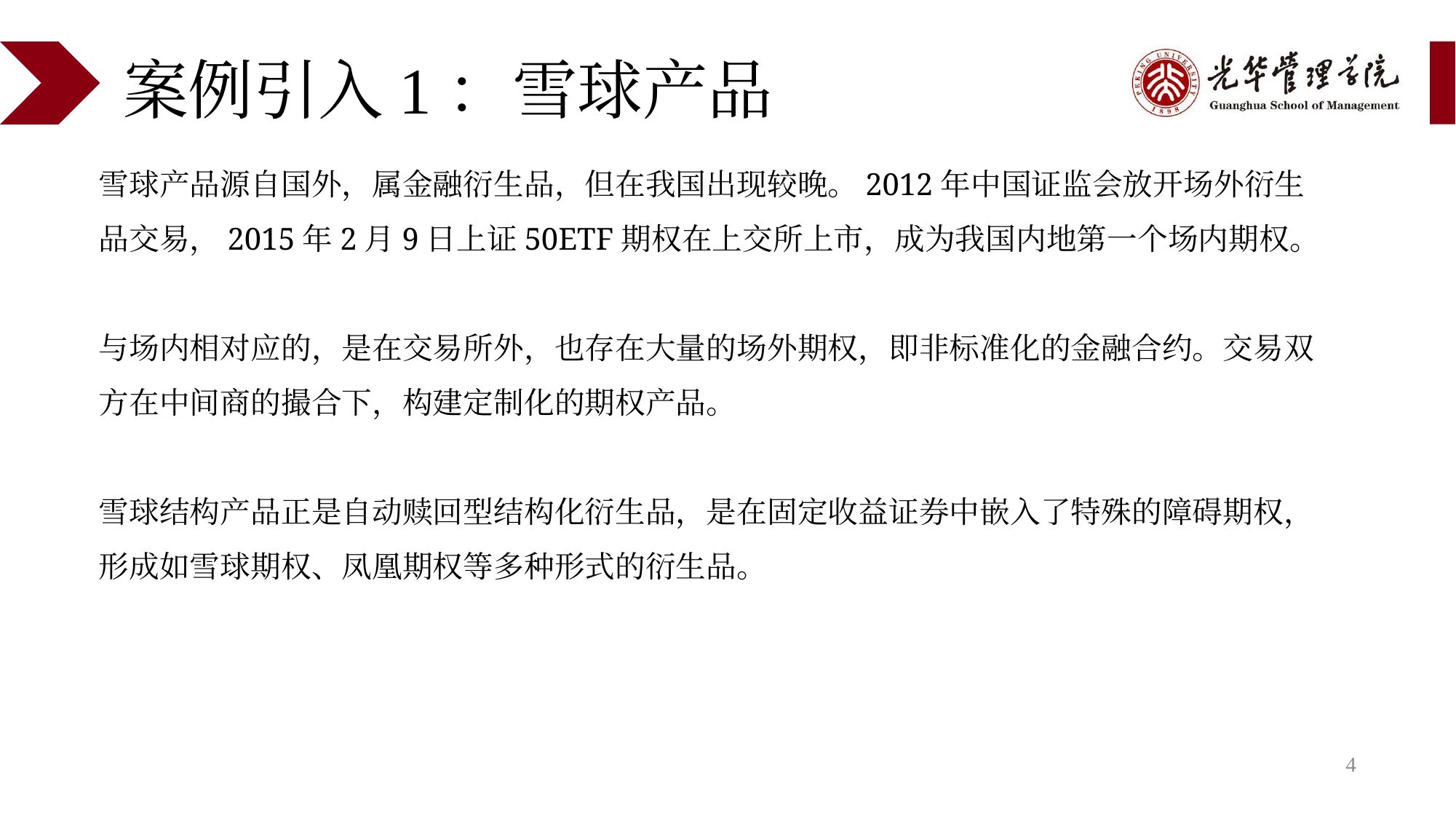

# 案例引入1：雪球产品
雪球产品源自国外，属金融衍生品，但在我国出现较晚。2012年中国证监会放开场外衍生品交易，2015年2月9日上证50ETF期权在上交所上市，成为我国内地第一个场内期权。

与场内相对应的，是在交易所外，也存在大量的场外期权，即非标准化的金融合约。交易双方在中间商的撮合下，构建定制化的期权产品。

雪球结构产品正是自动赎回型结构化衍生品，是在固定收益证券中嵌入了特殊的障碍期权，形成如雪球期权、凤凰期权等多种形式的衍生品。

4